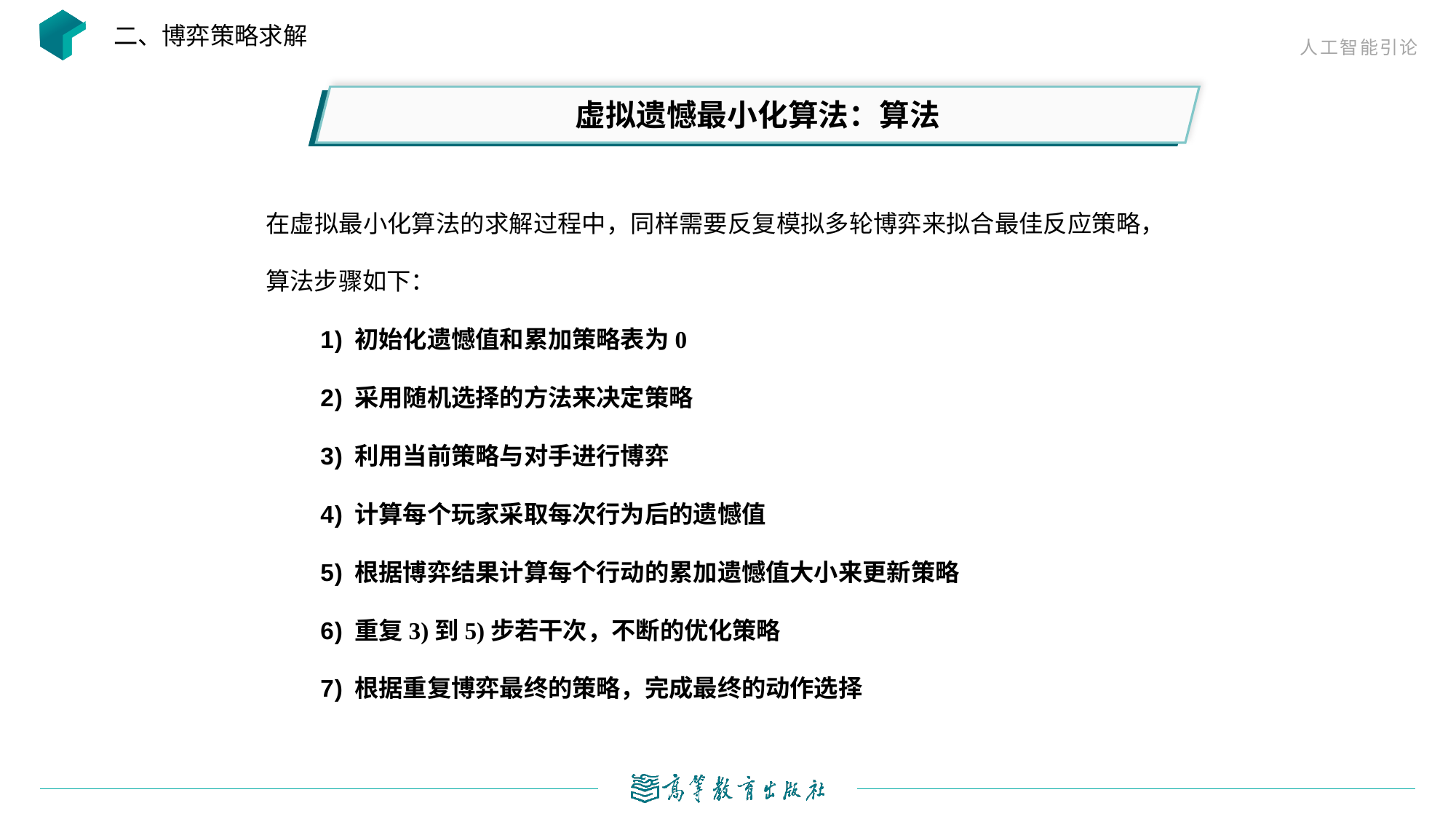

二、博弈策略求解

虚拟遗憾最小化算法：算法
在虚拟最小化算法的求解过程中，同样需要反复模拟多轮博弈来拟合最佳反应策略，算法步骤如下：
初始化遗憾值和累加策略表为0
采用随机选择的方法来决定策略
利用当前策略与对手进行博弈
计算每个玩家采取每次行为后的遗憾值
根据博弈结果计算每个行动的累加遗憾值大小来更新策略
重复3)到5)步若干次，不断的优化策略
根据重复博弈最终的策略，完成最终的动作选择